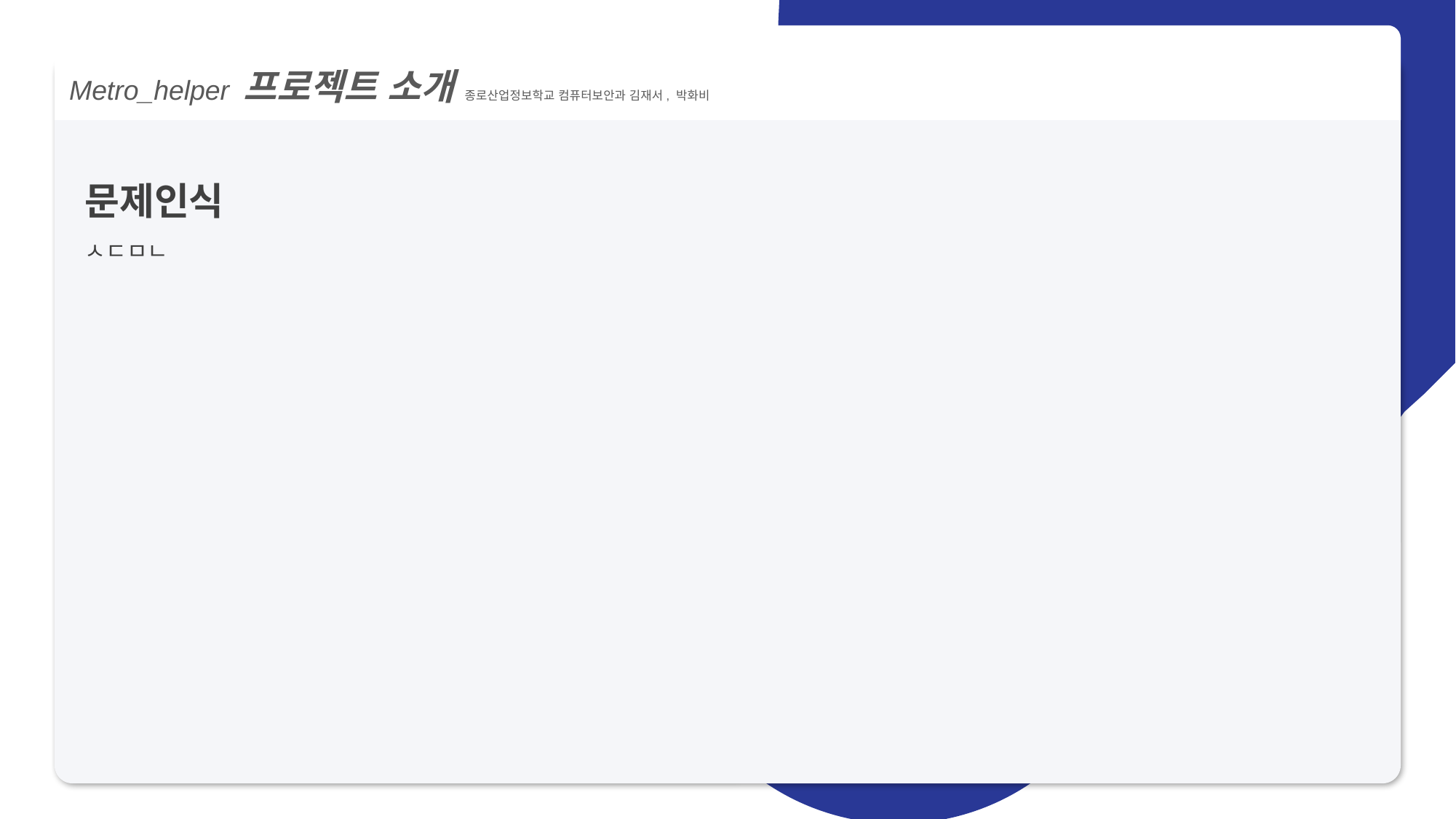

Metro_helper 프로젝트 소개 종로산업정보학교 컴퓨터보안과 김재서, 박화비

문제인식
ㅅㄷㅁㄴ